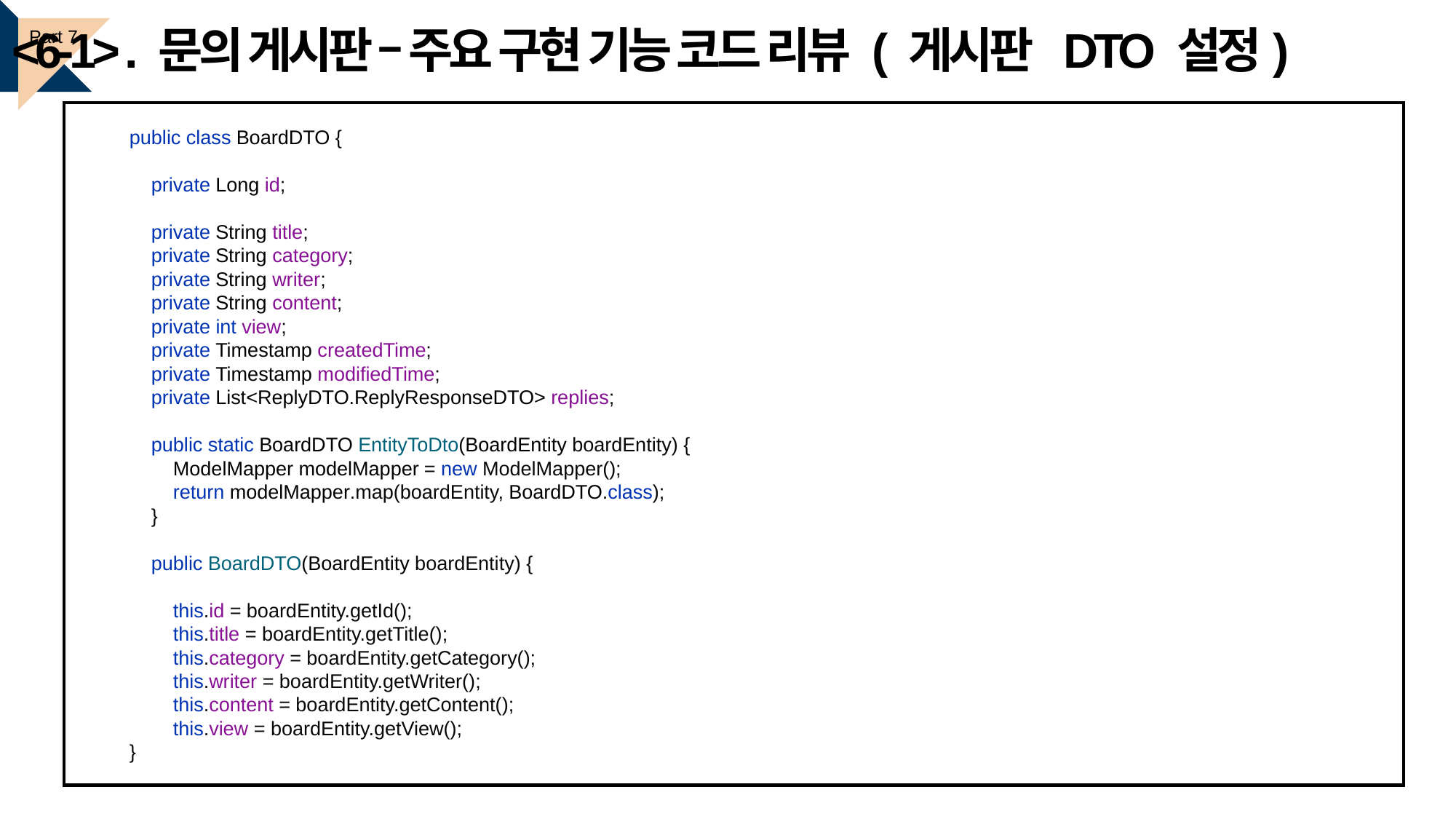

<6-1> . 문의 게시판 – 주요 구현 기능 코드 리뷰 ( 게시판  DTO 설정)

Part 7
public class BoardDTO {
    private Long id;
    private String title;
    private String category;
    private String writer;
    private String content;
    private int view;
    private Timestamp createdTime;
    private Timestamp modifiedTime;
    private List<ReplyDTO.ReplyResponseDTO> replies;
    public static BoardDTO EntityToDto(BoardEntity boardEntity) {
        ModelMapper modelMapper = new ModelMapper();
        return modelMapper.map(boardEntity, BoardDTO.class);
    }
    public BoardDTO(BoardEntity boardEntity) {
        this.id = boardEntity.getId();
        this.title = boardEntity.getTitle();
        this.category = boardEntity.getCategory();
        this.writer = boardEntity.getWriter();
        this.content = boardEntity.getContent();
        this.view = boardEntity.getView();
}